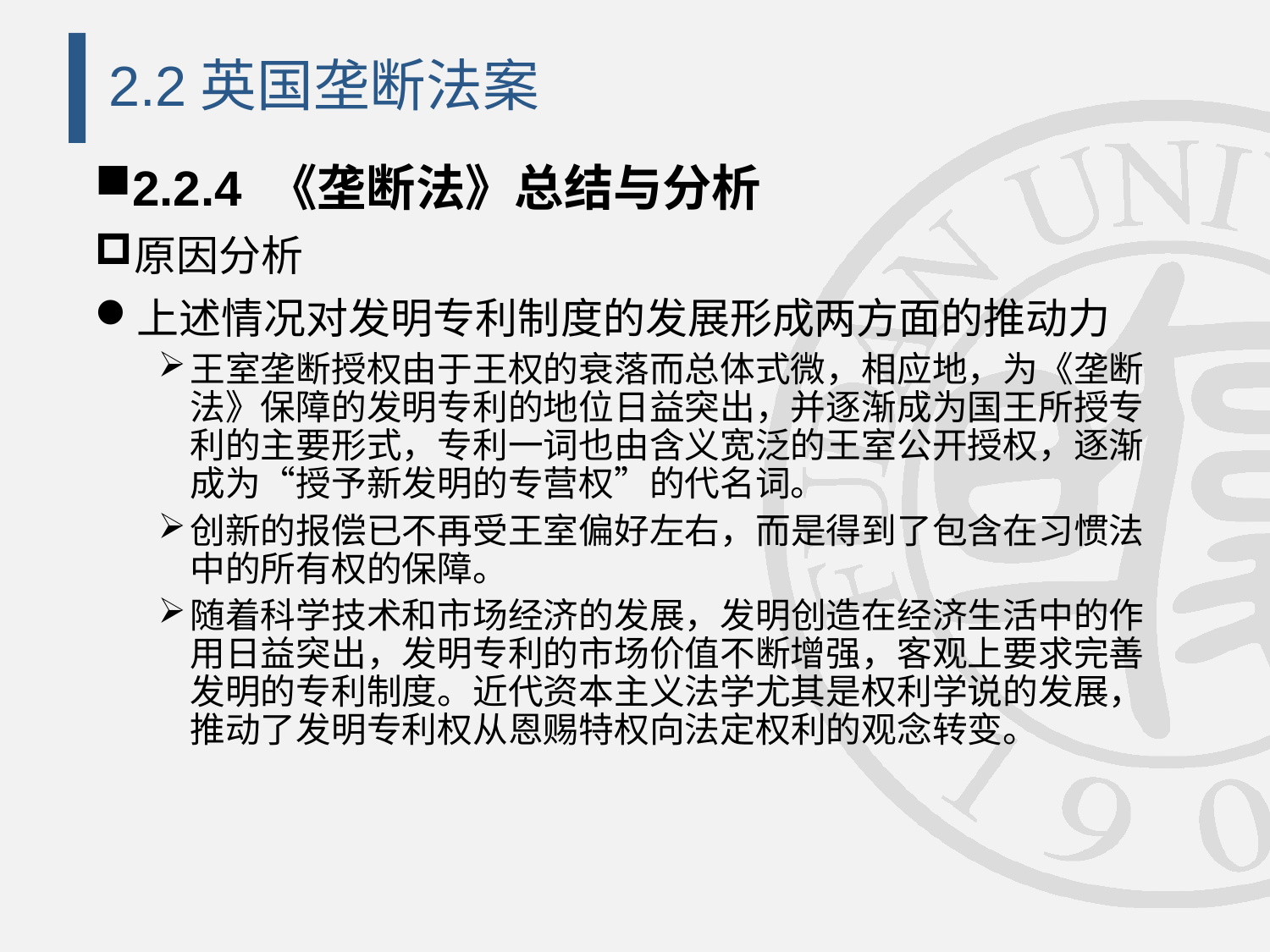

# 2.2英国垄断法案
2.2.4 《垄断法》总结与分析
原因分析
上述情况对发明专利制度的发展形成两方面的推动力
王室垄断授权由于王权的衰落而总体式微，相应地，为《垄断法》保障的发明专利的地位日益突出，并逐渐成为国王所授专利的主要形式，专利一词也由含义宽泛的王室公开授权，逐渐成为“授予新发明的专营权”的代名词。
创新的报偿已不再受王室偏好左右，而是得到了包含在习惯法中的所有权的保障。
随着科学技术和市场经济的发展，发明创造在经济生活中的作用日益突出，发明专利的市场价值不断增强，客观上要求完善发明的专利制度。近代资本主义法学尤其是权利学说的发展，推动了发明专利权从恩赐特权向法定权利的观念转变。